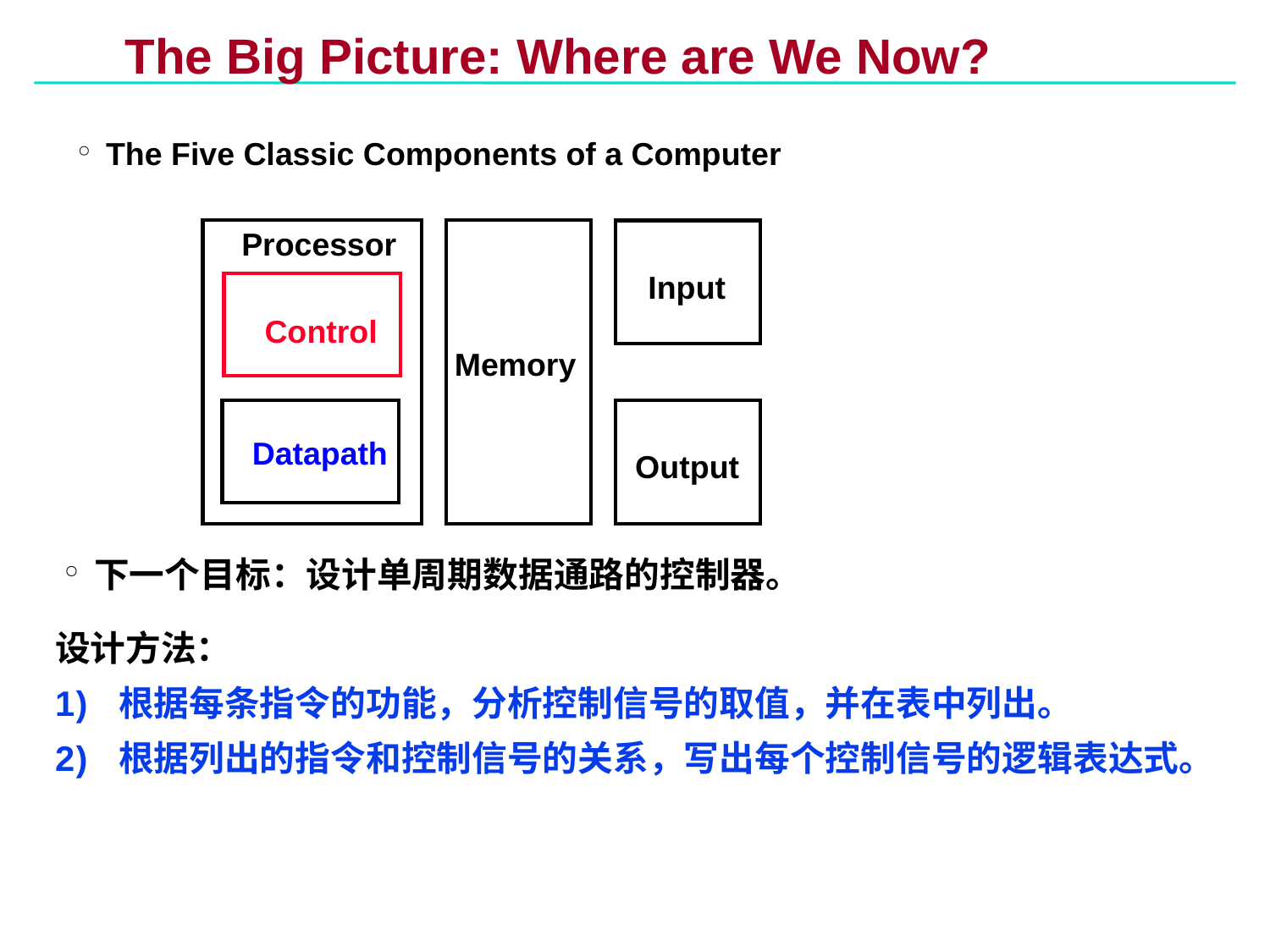

# The Big Picture: Where are We Now?
The Five Classic Components of a Computer

Processor

Input

Control
Memory

Datapath

Output
下一个目标：设计单周期数据通路的控制器。
设计方法：
根据每条指令的功能，分析控制信号的取值，并在表中列出。
根据列出的指令和控制信号的关系，写出每个控制信号的逻辑表达式。